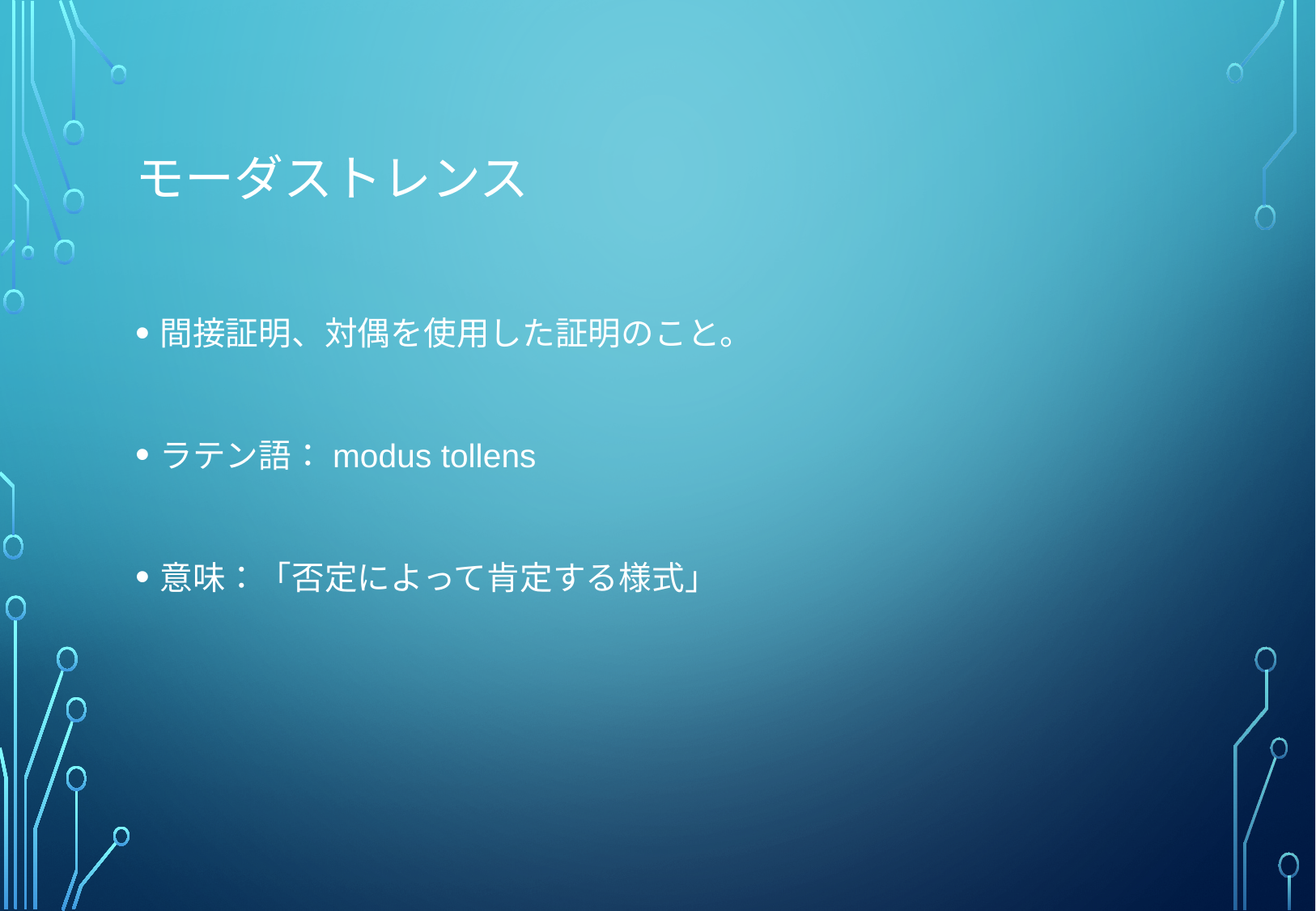

# モーダストレンス
間接証明、対偶を使用した証明のこと。

ラテン語：modus tollens

意味：「否定によって肯定する様式」